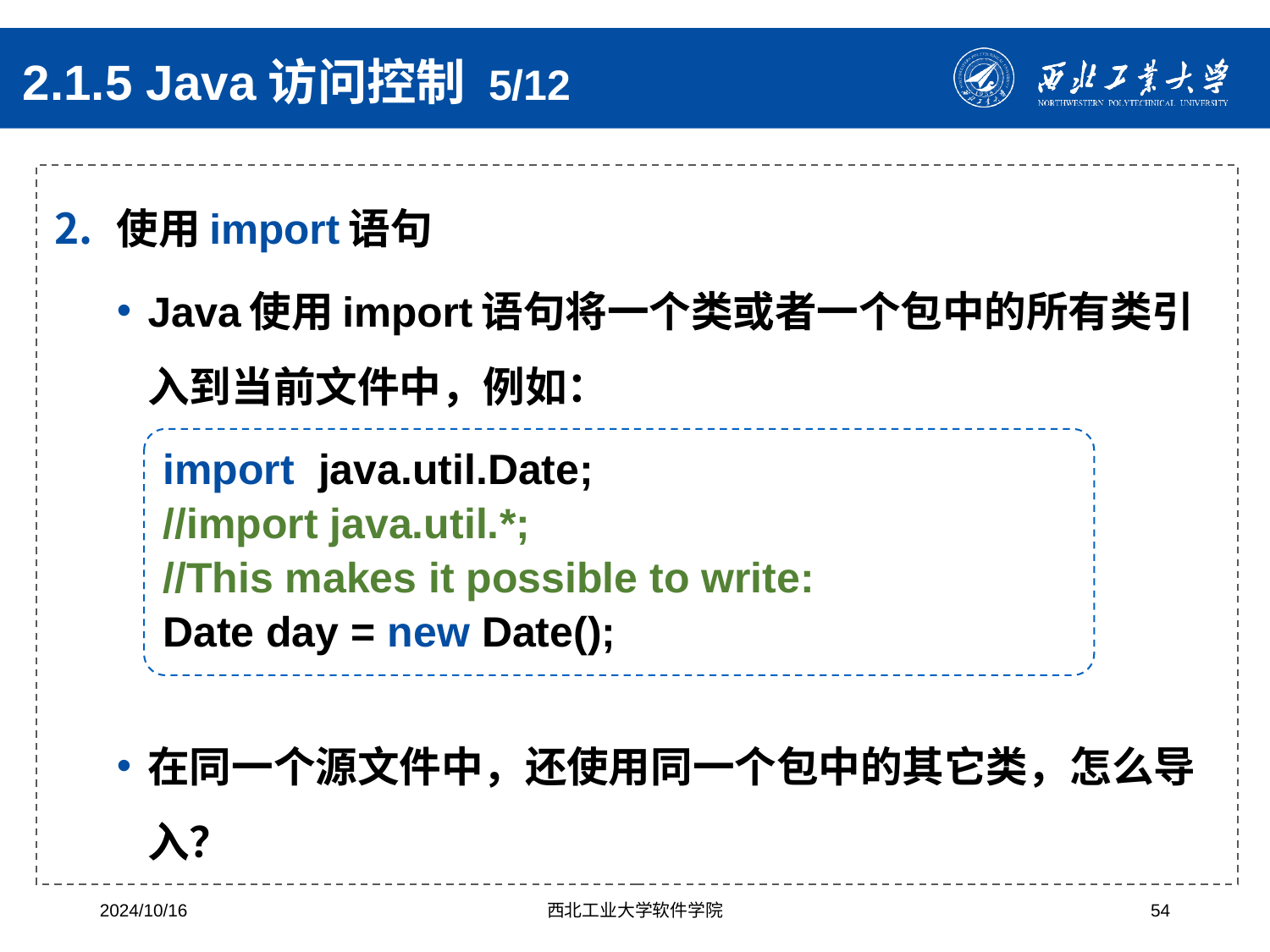

# 2.1.5 Java访问控制 5/12
使用import语句
Java使用import语句将一个类或者一个包中的所有类引入到当前文件中，例如：

在同一个源文件中，还使用同一个包中的其它类，怎么导入？

import  java.util.Date;
//import java.util.*;
//This makes it possible to write:
Date day = new Date();
2024/10/16
西北工业大学软件学院
54